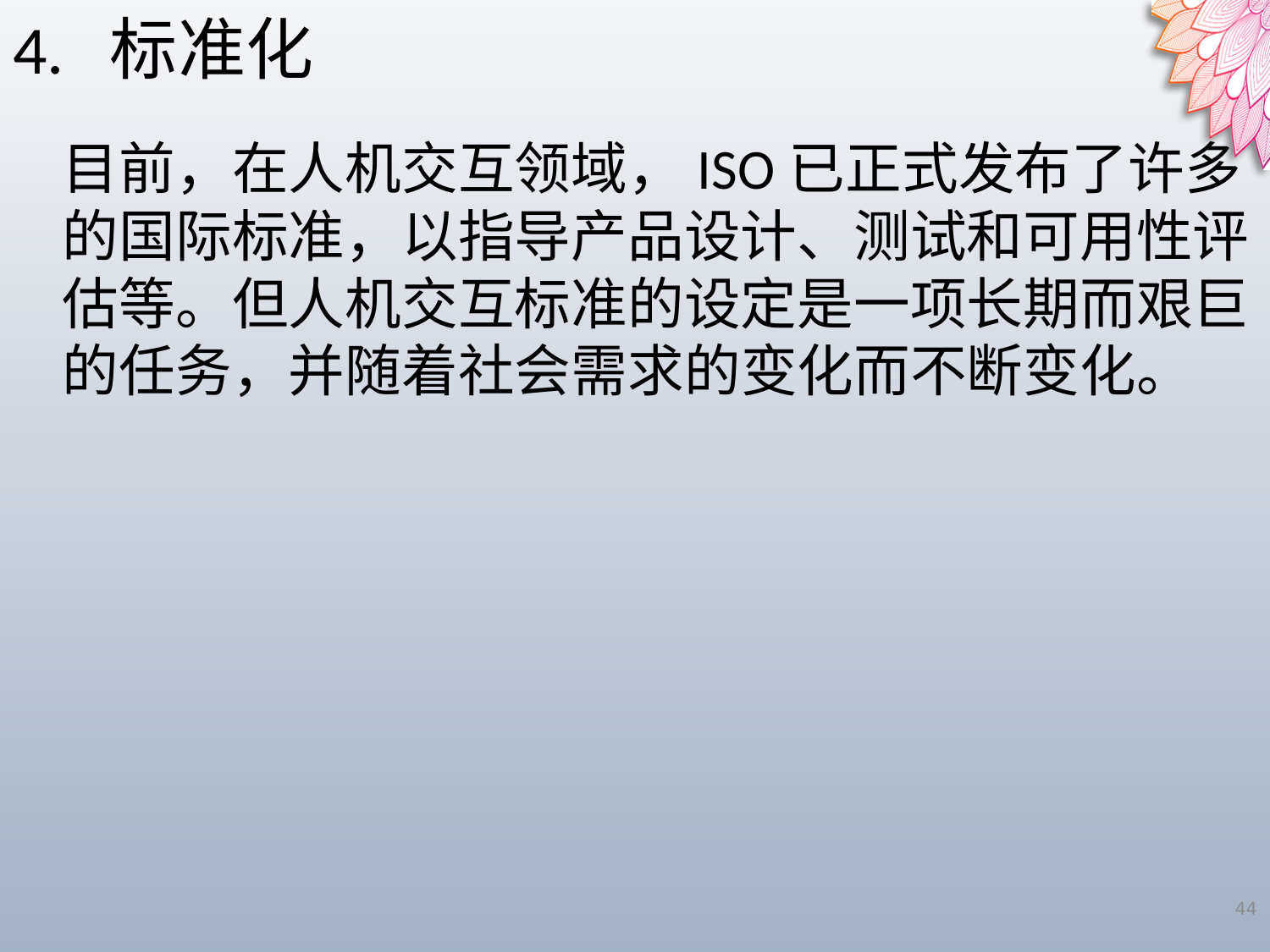

4.  标准化
目前，在人机交互领域，ISO已正式发布了许多的国际标准，以指导产品设计、测试和可用性评估等。但人机交互标准的设定是一项长期而艰巨的任务，并随着社会需求的变化而不断变化。

44